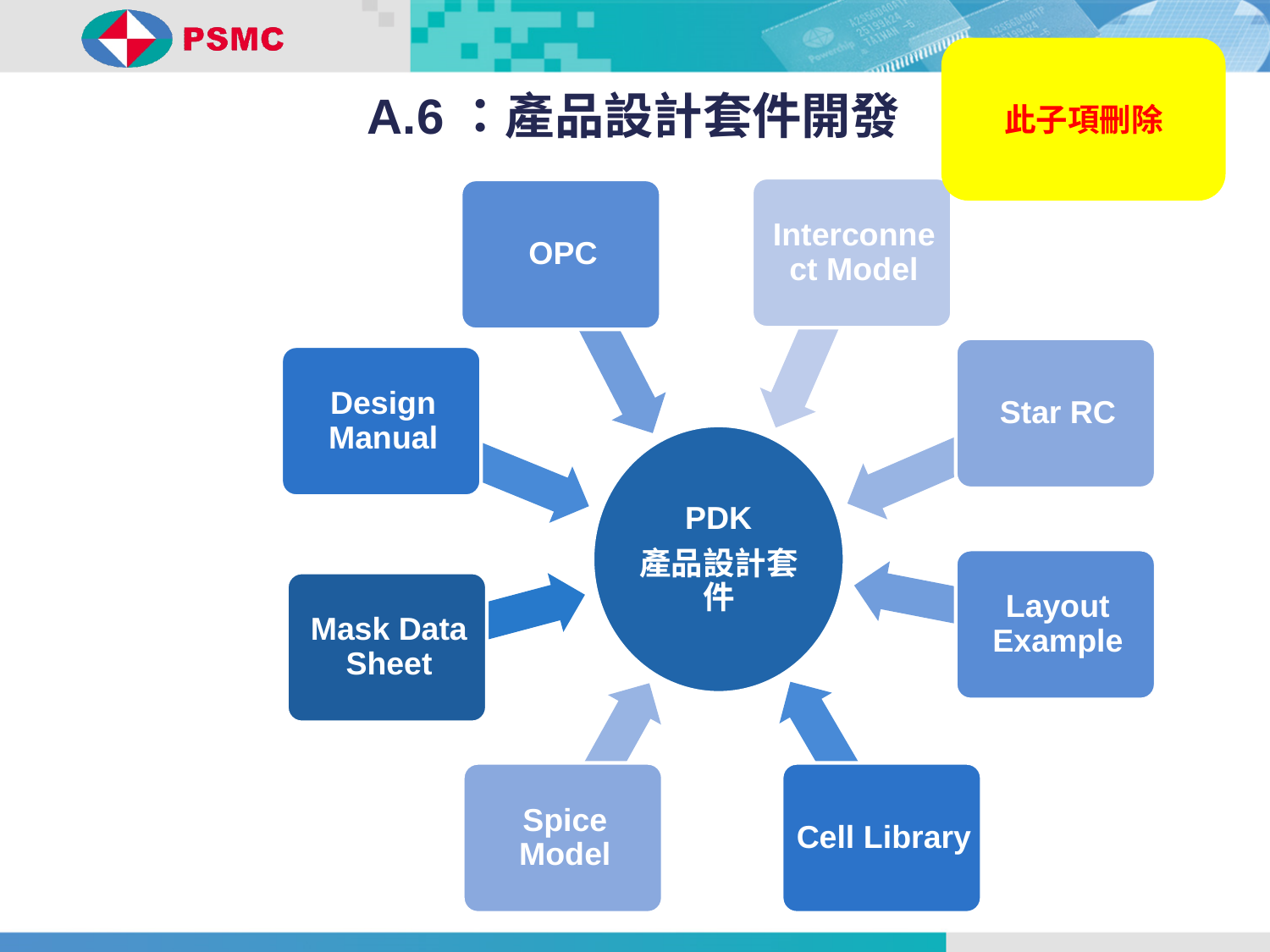

此子項刪除
A.6：產品設計套件開發

PDK
產品設計套件
Mask Data Sheet
Design Manual
OPC
Spice Model
Interconnect Model
Star RC
Layout Example
Cell Library